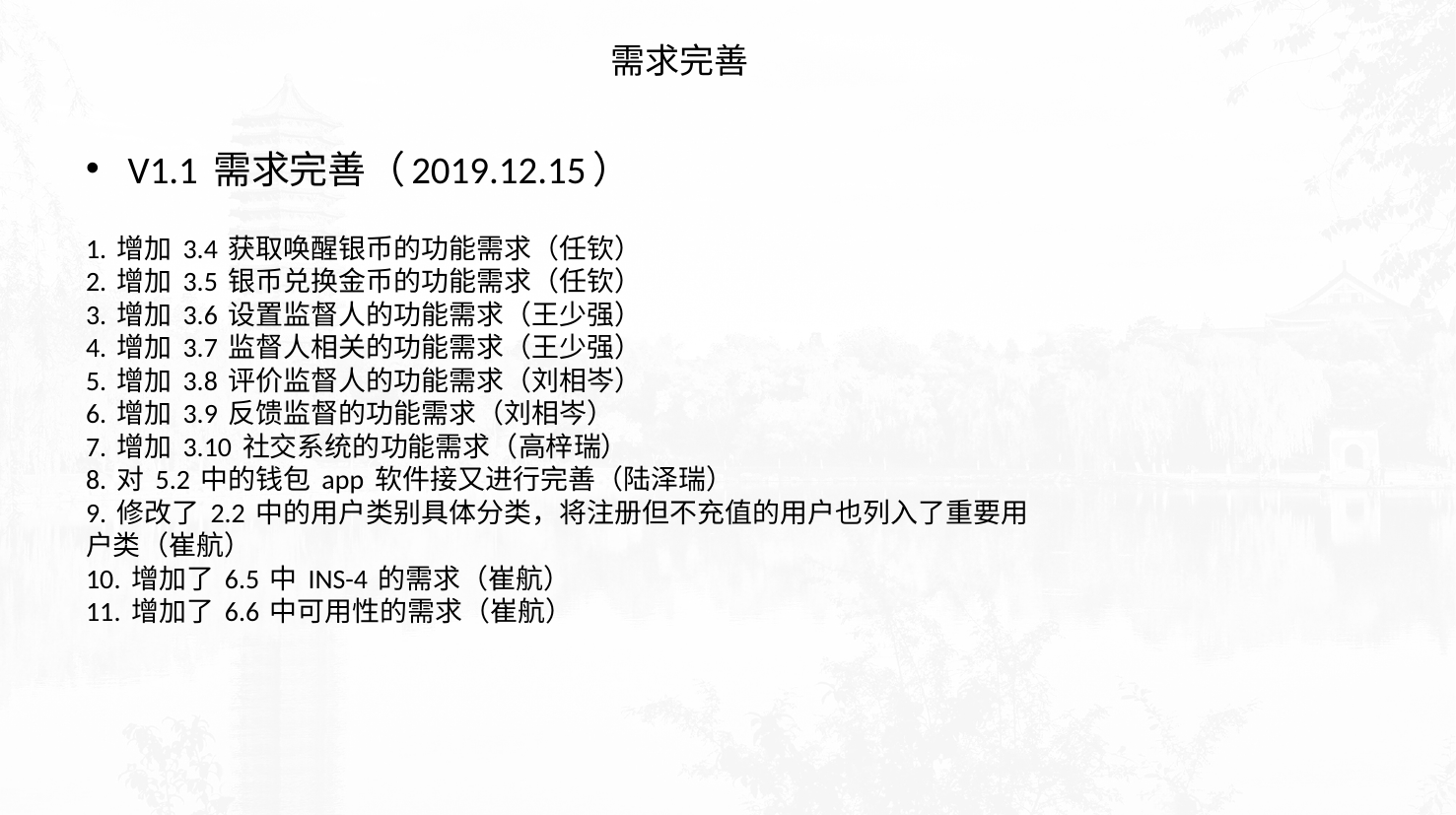

# 需求完善
V1.1 需求完善（2019.12.15）
1. 增加 3.4 获取唤醒银币的功能需求（任钦）
2. 增加 3.5 银币兑换⾦币的功能需求（任钦）
3. 增加 3.6 设置监督⼈的功能需求（王少强）
4. 增加 3.7 监督⼈相关的功能需求（王少强）
5. 增加 3.8 评价监督⼈的功能需求（刘相岑）
6. 增加 3.9 反馈监督的功能需求（刘相岑）
7. 增加 3.10 社交系统的功能需求（⾼梓瑞）
8. 对 5.2 中的钱包 app 软件接⼜进⾏完善（陆泽瑞）
9. 修改了 2.2 中的⽤户类别具体分类，将注册但不充值的⽤户也列⼊了重要⽤
户类（崔航）
10. 增加了 6.5 中 INS-4 的需求（崔航）
11. 增加了 6.6 中可⽤性的需求（崔航）